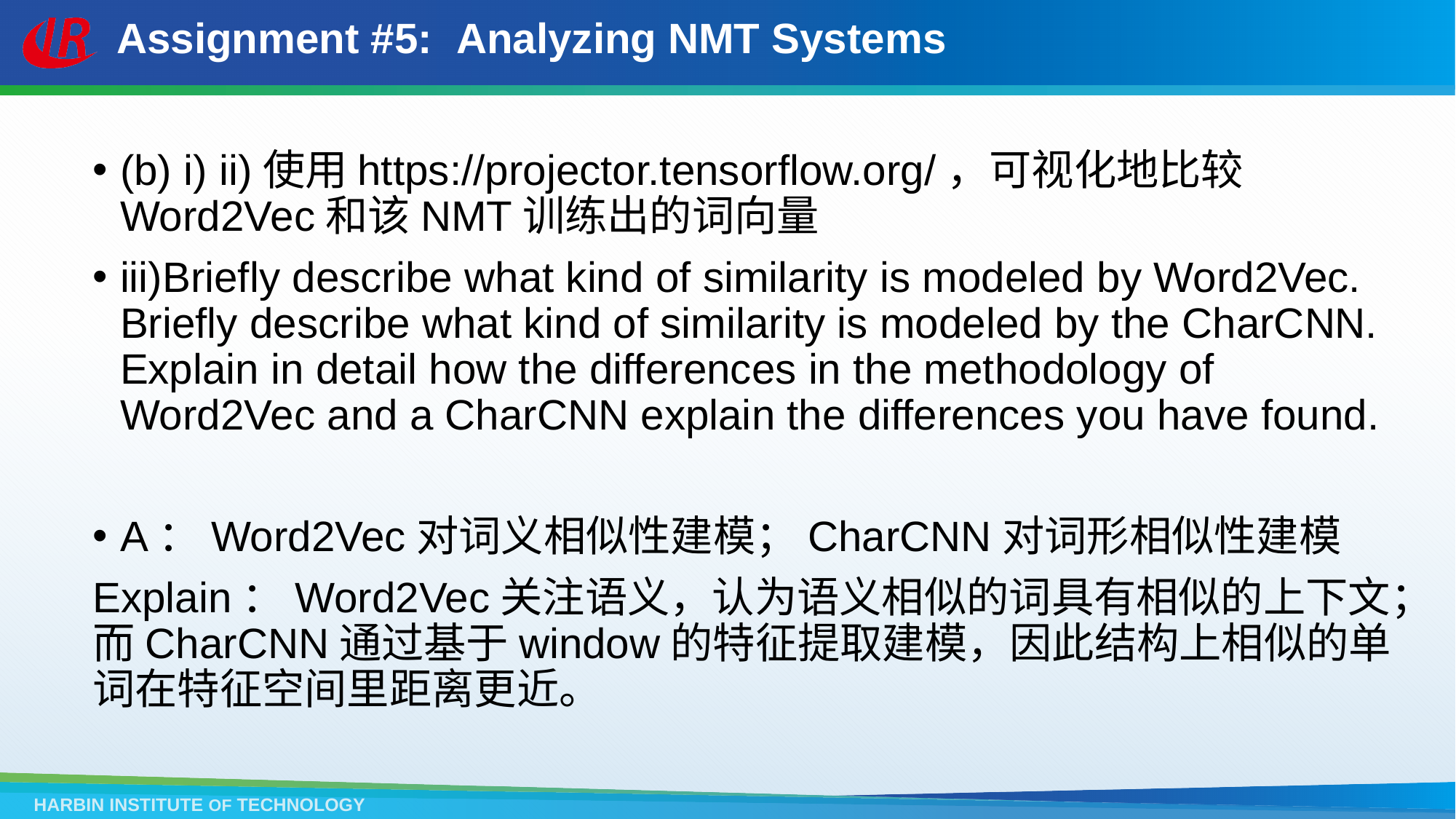

# Assignment #5:  Analyzing NMT Systems
(b) i) ii)使用https://projector.tensorflow.org/，可视化地比较Word2Vec和该NMT训练出的词向量
iii)Briefly describe what kind of similarity is modeled by Word2Vec. Briefly describe what kind of similarity is modeled by the CharCNN. Explain in detail how the differences in the methodology of Word2Vec and a CharCNN explain the differences you have found.

A：Word2Vec对词义相似性建模；CharCNN对词形相似性建模
Explain：Word2Vec关注语义，认为语义相似的词具有相似的上下文；而CharCNN通过基于window的特征提取建模，因此结构上相似的单词在特征空间里距离更近。
59
HARBIN INSTITUTE OF TECHNOLOGY